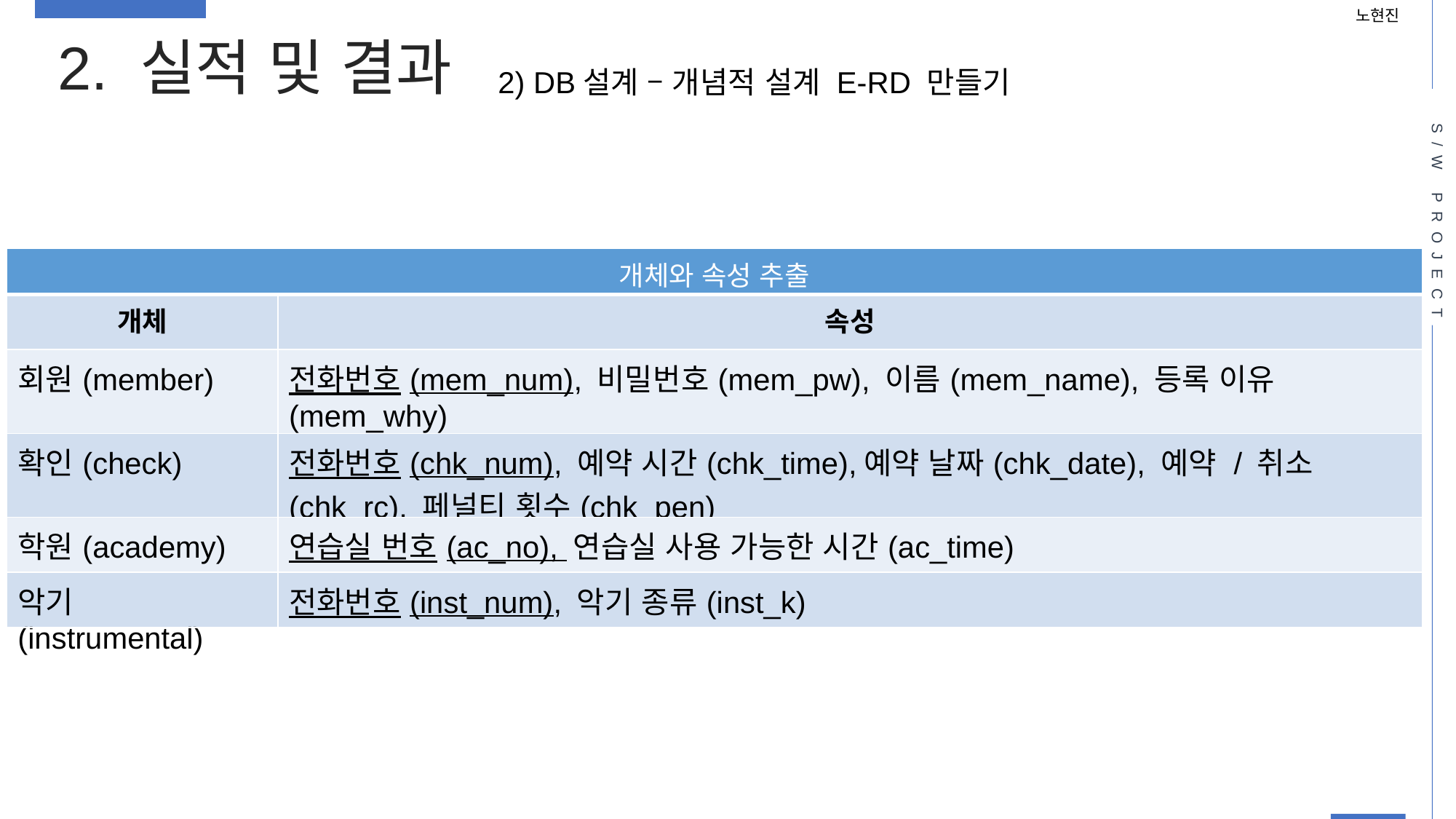

노현진
2. 실적 및 결과
2) DB설계 – 개념적 설계 E-RD 만들기
S/W PROJECT
| 개체와 속성 추출 |  |
| --- | --- |
| 개체 | 속성 |
| 회원(member) | 전화번호(mem\_num), 비밀번호(mem\_pw), 이름(mem\_name), 등록 이유(mem\_why) |
| 확인(check) | 전화번호(chk\_num), 예약 시간(chk\_time),예약 날짜(chk\_date), 예약 / 취소(chk\_rc), 페널티 횟수(chk\_pen) |
| 학원(academy) | 연습실 번호(ac\_no), 연습실 사용 가능한 시간(ac\_time) |
| 악기(instrumental) | 전화번호(inst\_num), 악기 종류(inst\_k) |